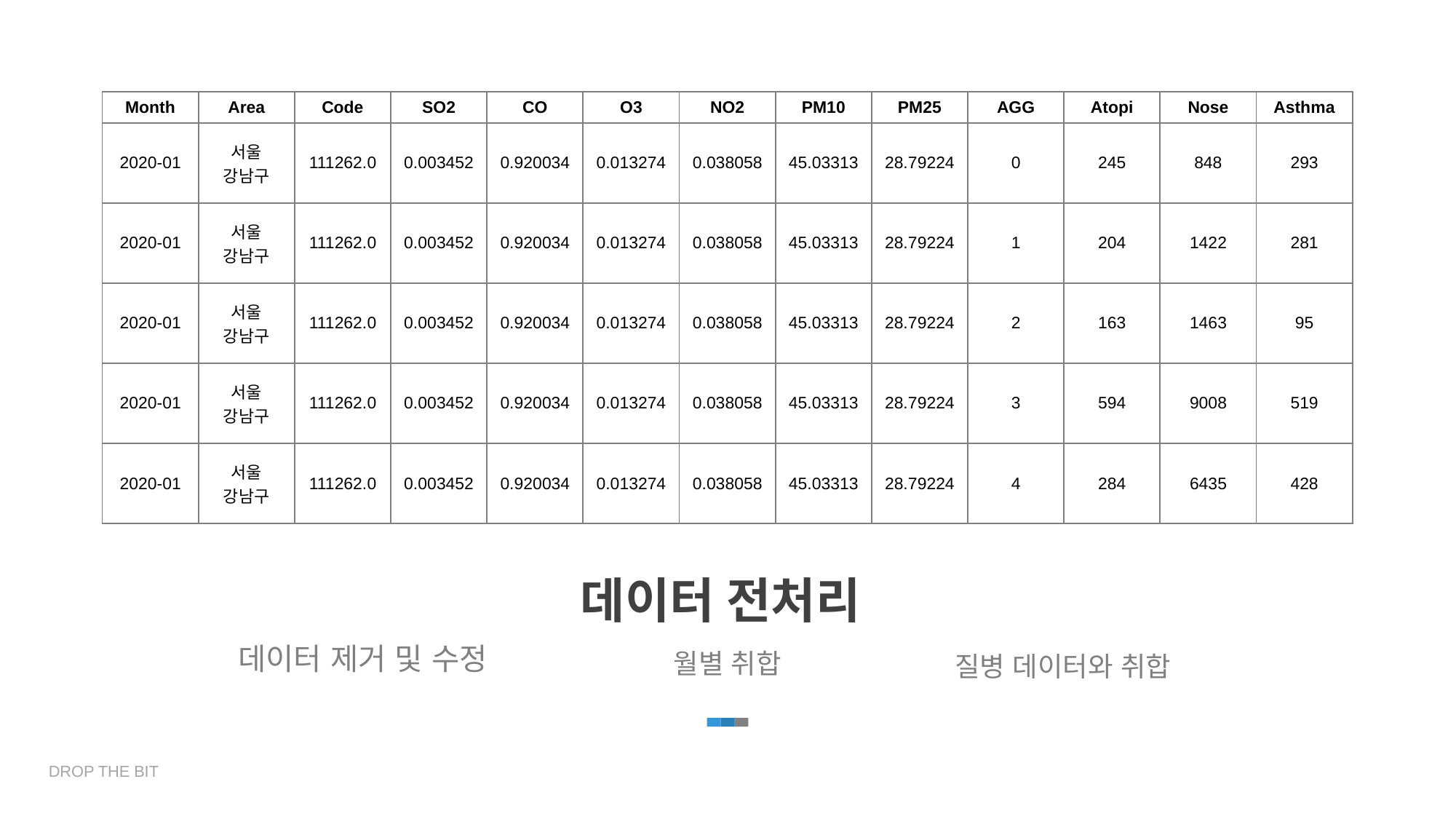

| Month | Area | Code | SO2 | CO | O3 | NO2 | PM10 | PM25 |
| --- | --- | --- | --- | --- | --- | --- | --- | --- |
| 2020-01 | 서울 강남구 | 111262.0 | 0.003452 | 0.920034 | 0.013274 | 0.038058 | 45.033130 | 28.792244 |
| 2020-01 | 서울 강남구 | 111262.0 | 0.003452 | 0.920034 | 0.013274 | 0.038058 | 45.033130 | 28.792244 |
| 2020-01 | 서울 강남구 | 111262.0 | 0.003452 | 0.920034 | 0.013274 | 0.038058 | 45.033130 | 28.792244 |
| 2020-01 | 서울 강남구 | 111262.0 | 0.003452 | 0.920034 | 0.013274 | 0.038058 | 45.033130 | 28.792244 |
| 2020-01 | 서울 강남구 | 111262.0 | 0.003452 | 0.920034 | 0.013274 | 0.038058 | 45.033130 | 28.792244 |
| Month | Area | Code | SO2 | CO | O3 | NO2 | PM10 | PM25 | AGG | Atopi | Nose | Asthma |
| --- | --- | --- | --- | --- | --- | --- | --- | --- | --- | --- | --- | --- |
| 2020-01 | 서울 강남구 | 111262.0 | 0.003452 | 0.920034 | 0.013274 | 0.038058 | 45.03313 | 28.79224 | 0 | 245 | 848 | 293 |
| 2020-01 | 서울 강남구 | 111262.0 | 0.003452 | 0.920034 | 0.013274 | 0.038058 | 45.03313 | 28.79224 | 1 | 204 | 1422 | 281 |
| 2020-01 | 서울 강남구 | 111262.0 | 0.003452 | 0.920034 | 0.013274 | 0.038058 | 45.03313 | 28.79224 | 2 | 163 | 1463 | 95 |
| 2020-01 | 서울 강남구 | 111262.0 | 0.003452 | 0.920034 | 0.013274 | 0.038058 | 45.03313 | 28.79224 | 3 | 594 | 9008 | 519 |
| 2020-01 | 서울 강남구 | 111262.0 | 0.003452 | 0.920034 | 0.013274 | 0.038058 | 45.03313 | 28.79224 | 4 | 284 | 6435 | 428 |
| Area | Line | Code | Place | Date | SO2 | CO | O3 | NO2 | PM10 | PM25 | Add |
| --- | --- | --- | --- | --- | --- | --- | --- | --- | --- | --- | --- |
| 서울 중구 | 도시대기 | 111121 | 중구 | 20200101 | 0.003 | 0.7 | 0.005 | 0.033 | 33 | 28 | 서울 중구 덕수궁길 15 |
| 서울 용산구 | 도로변대기 | 111122 | 한강대로 | 20200101 | 0.003 | 0.8 | 0.006 | 0.037 | 39 | 23 | 서울 용산구 한강대로 405 |
| 서울 종로구 | 도시대기 | 111123 | 종로구 | 20200101 | 0.003 | 0.7 | 0.007 | 0.035 | 32 | 24 | 서울 종로구 종로35가길 19 |
| 서울 중구 | 도로변대기 | 111124 | 청계천로 | 20200101 | 0.004 | 0.7 | 0.006 | 0.034 | 29 | 24 | 서울 중구 청계천로 184 |
| 서울 종로구 | 도로변대기 | 111125 | 종로 | 20200101 | 0.003 | 0.7 | 0.006 | 0.031 | 42 | 28 | 서울 종로구 종로 169 |
| Area | Line | Code | Date | SO2 | CO | O3 | NO2 | PM10 | PM25 |
| --- | --- | --- | --- | --- | --- | --- | --- | --- | --- |
| 서울 중구 | 도시대기 | 111121 | 20200101 | 0.003 | 0.7 | 0.005 | 0.033 | 33 | 28 |
| 서울 용산구 | 도로변대기 | 111122 | 20200101 | 0.003 | 0.8 | 0.006 | 0.037 | 39 | 23 |
| 서울 종로구 | 도시대기 | 111123 | 20200101 | 0.003 | 0.7 | 0.007 | 0.035 | 32 | 24 |
| 서울 중구 | 도로변대기 | 111124 | 20200101 | 0.004 | 0.7 | 0.006 | 0.034 | 29 | 24 |
| 서울 종로구 | 도로변대기 | 111125 | 20200101 | 0.003 | 0.7 | 0.006 | 0.031 | 42 | 28 |
데이터 전처리
월별 취합
데이터 제거 및 수정
질병 데이터와 취합

DROP THE BIT